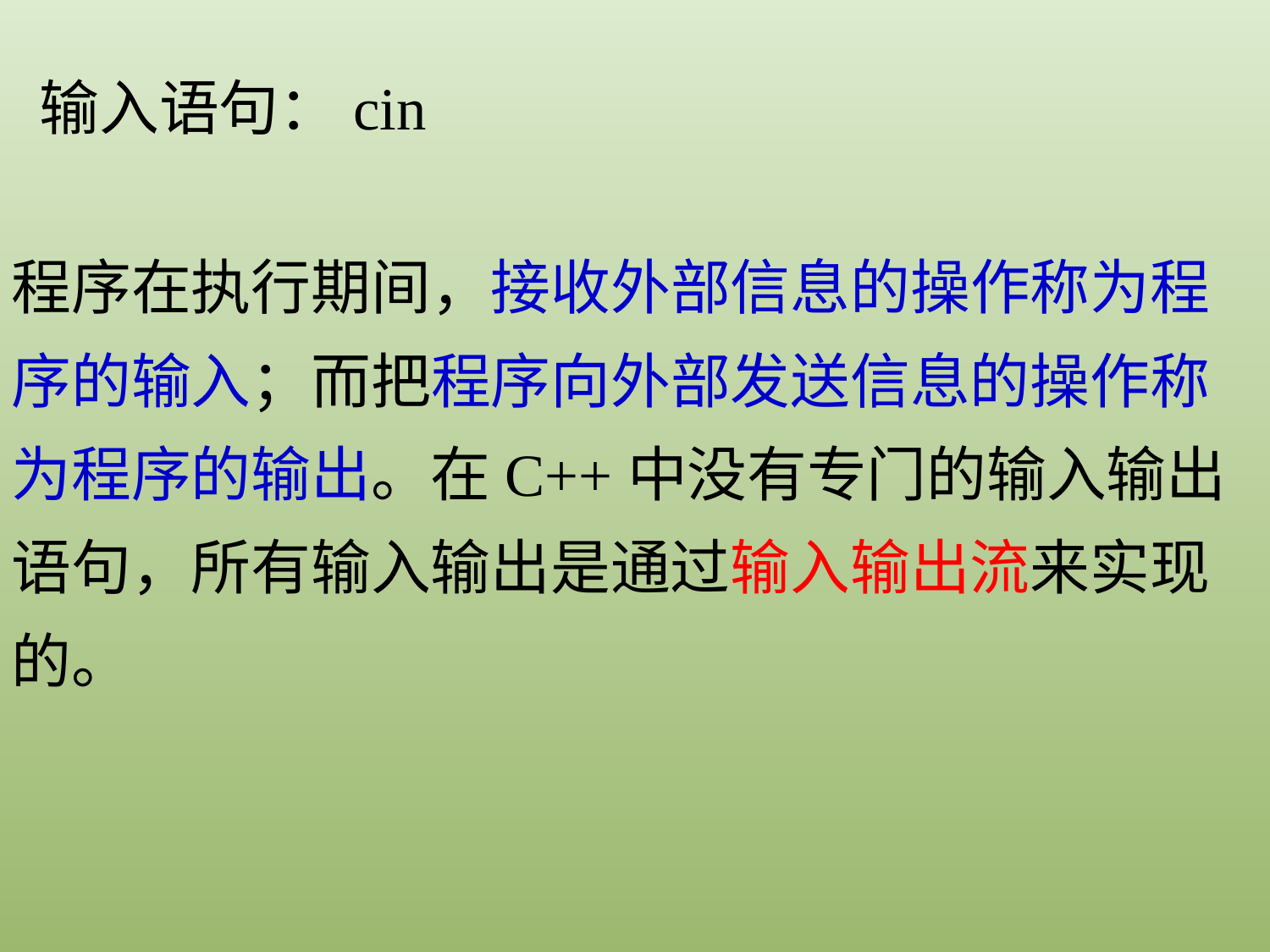

输入语句：cin
程序在执行期间，接收外部信息的操作称为程序的输入；而把程序向外部发送信息的操作称为程序的输出。在C++中没有专门的输入输出语句，所有输入输出是通过输入输出流来实现的。
73